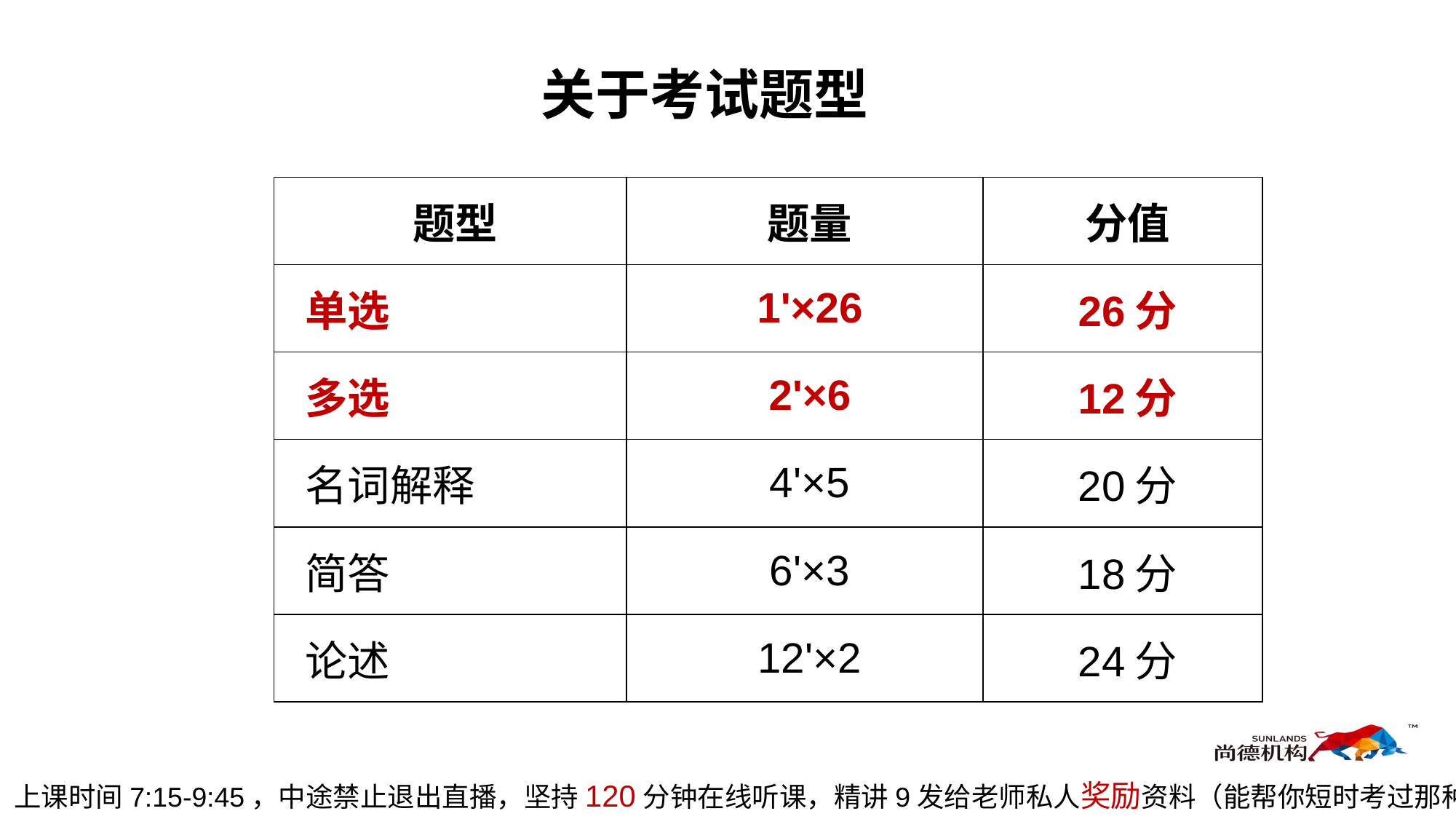

# 关于考试题型
| 题型 | 题量 | 分值 |
| --- | --- | --- |
| 单选 | 1'×26 | 26分 |
| 多选 | 2'×6 | 12分 |
| 名词解释 | 4'×5 | 20分 |
| 简答 | 6'×3 | 18分 |
| 论述 | 12'×2 | 24分 |